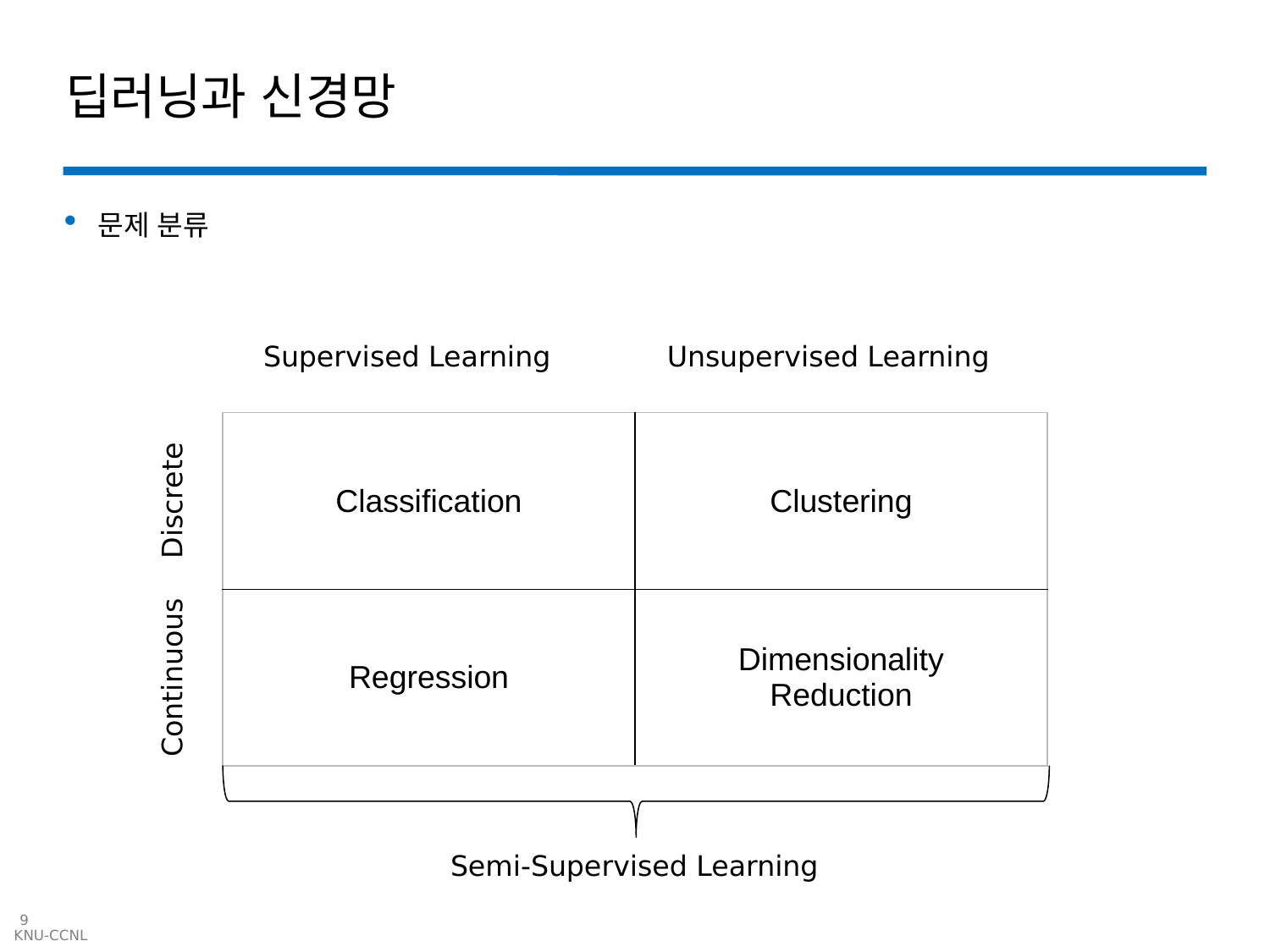

# 딥러닝과 신경망
문제 분류
Supervised Learning
Unsupervised Learning

| Classification | Clustering |
| --- | --- |
| Regression | Dimensionality Reduction |
Discrete
Continuous
Semi-Supervised Learning